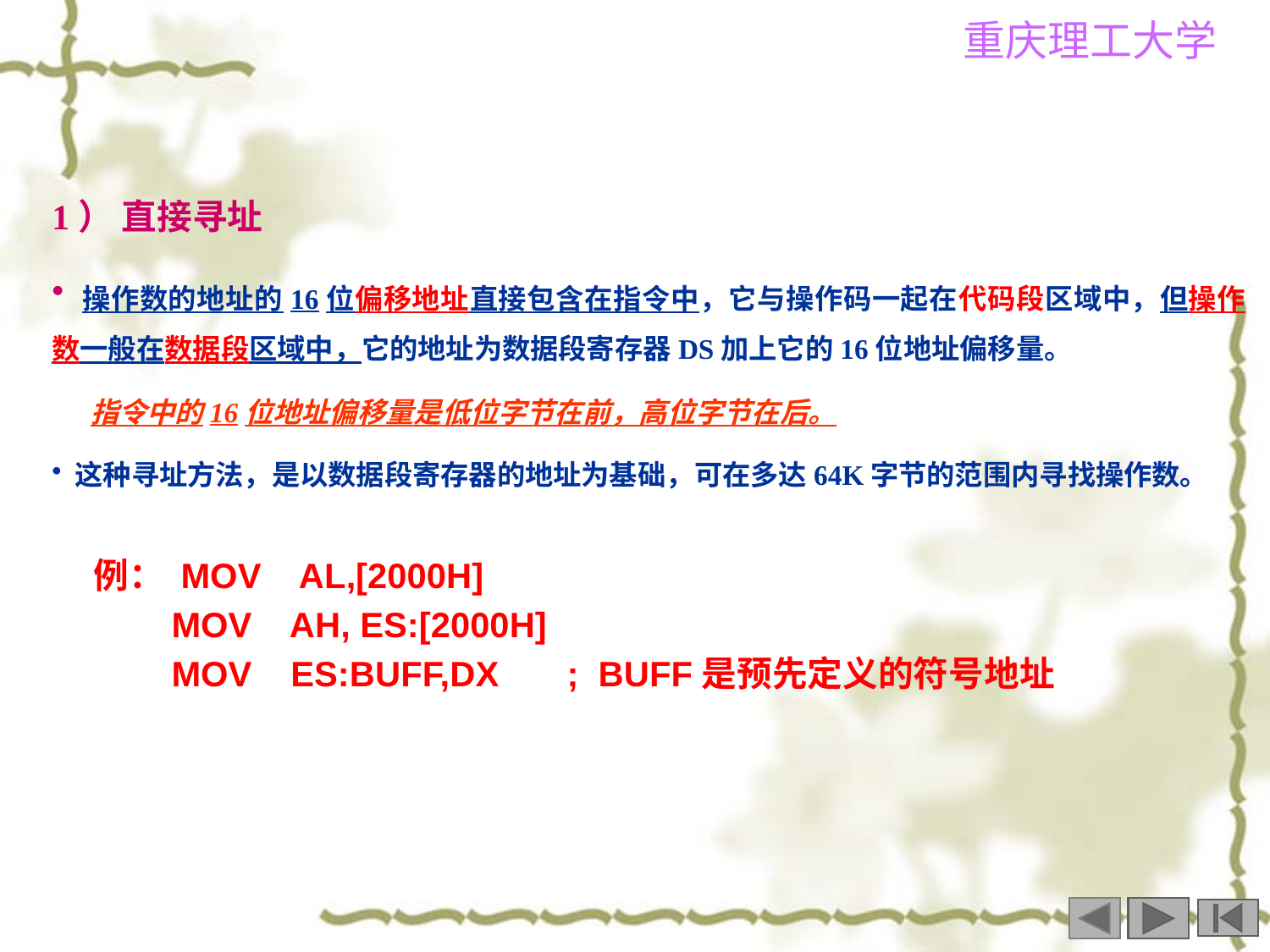

1） 直接寻址
 操作数的地址的16位偏移地址直接包含在指令中，它与操作码一起在代码段区域中，但操作数一般在数据段区域中，它的地址为数据段寄存器DS加上它的16位地址偏移量。
     指令中的16位地址偏移量是低位字节在前，高位字节在后。
 这种寻址方法，是以数据段寄存器的地址为基础，可在多达64K字节的范围内寻找操作数。
例： MOV    AL,[2000H]
        MOV    AH, ES:[2000H]
        MOV    ES:BUFF,DX       ;  BUFF是预先定义的符号地址